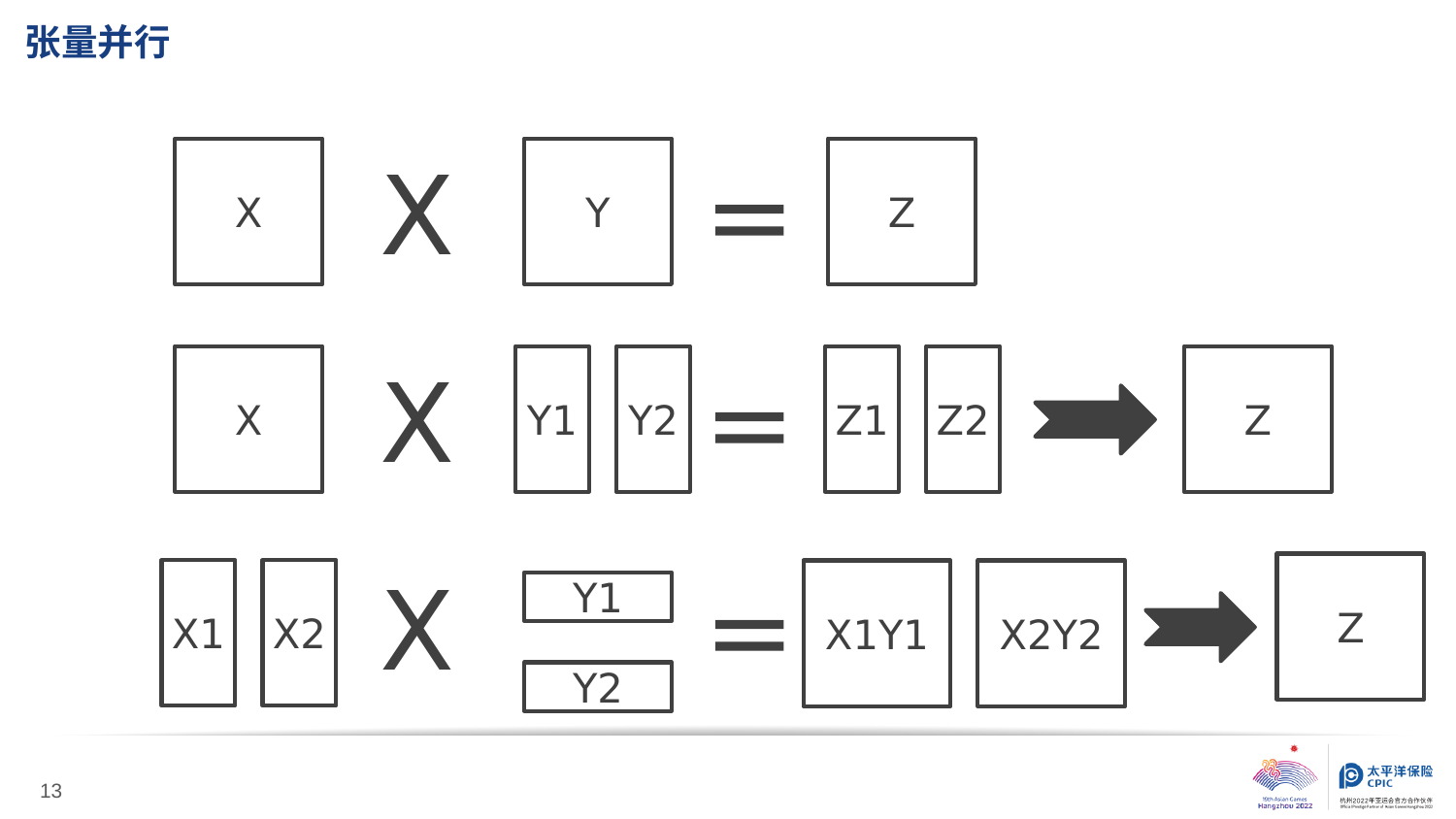

张量并行

X

X

Y

=

Z

X

X

Y1

Y2

=

Z1

Z2

Z

X
=

Z

X1Y1

X2Y2

X1

X2

Y1

Y2